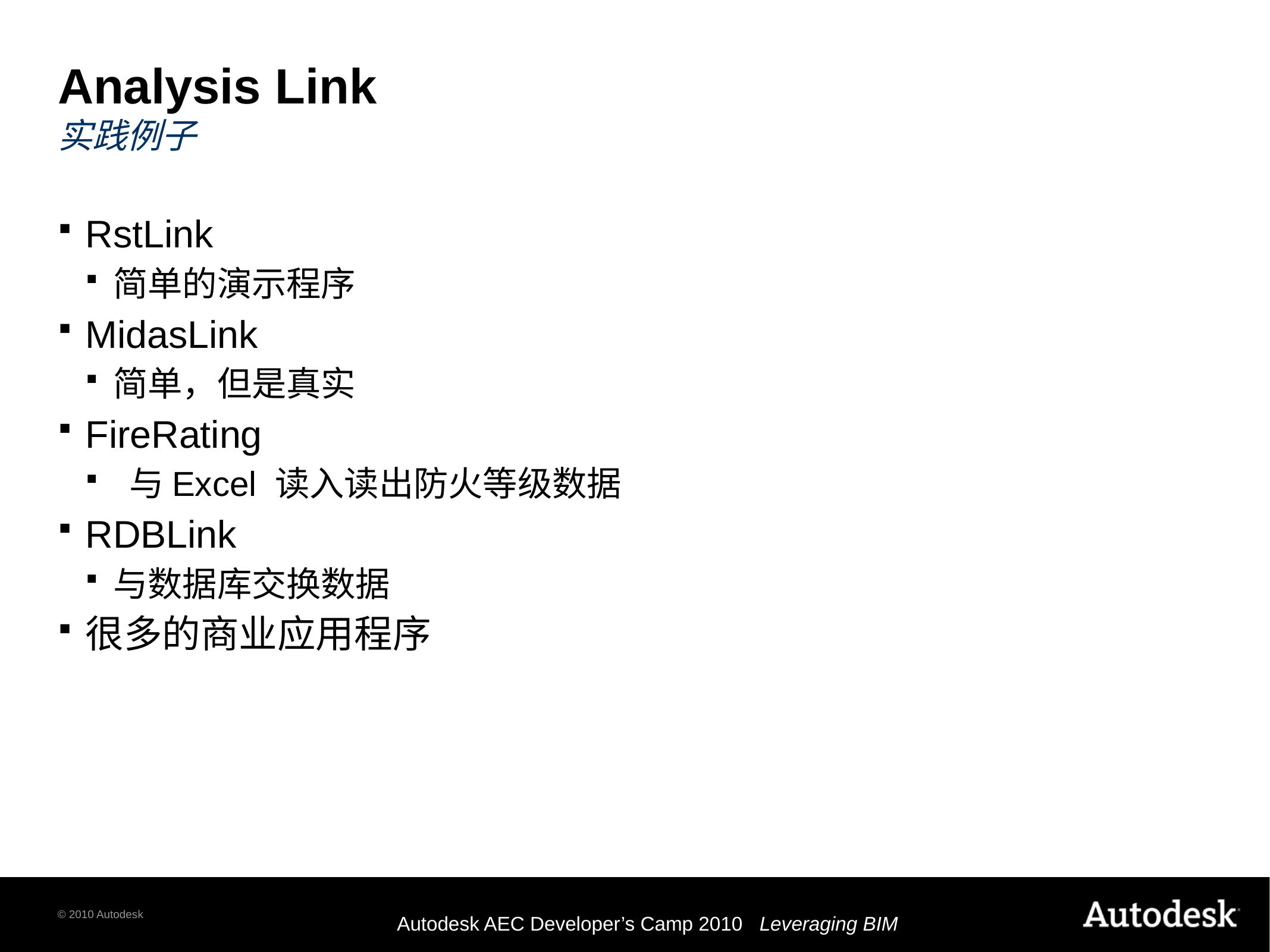

# Analysis Link 实践例子
RstLink
简单的演示程序
MidasLink
简单，但是真实
FireRating
 与Excel 读入读出防火等级数据
RDBLink
与数据库交换数据
很多的商业应用程序